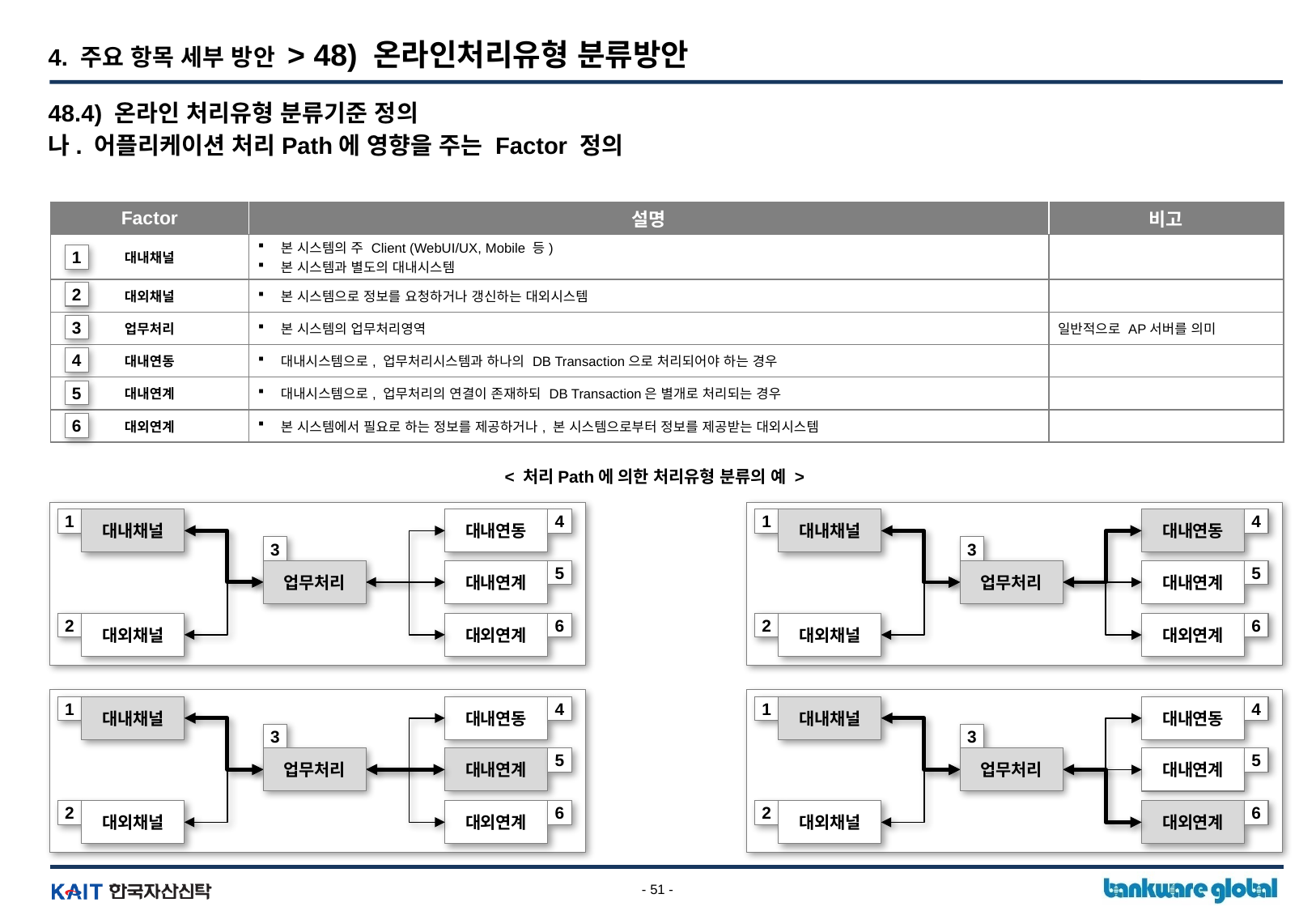

4. 주요 항목 세부 방안 > 48) 온라인처리유형 분류방안
48.4) 온라인 처리유형 분류기준 정의
나. 어플리케이션 처리Path에 영향을 주는 Factor 정의
| Factor | 설명 | 비고 |
| --- | --- | --- |
| 대내채널 | 본 시스템의 주 Client (WebUI/UX, Mobile 등) 본 시스템과 별도의 대내시스템 |  |
| 대외채널 | 본 시스템으로 정보를 요청하거나 갱신하는 대외시스템 |  |
| 업무처리 | 본 시스템의 업무처리영역 | 일반적으로 AP서버를 의미 |
| 대내연동 | 대내시스템으로, 업무처리시스템과 하나의 DB Transaction으로 처리되어야 하는 경우 |  |
| 대내연계 | 대내시스템으로, 업무처리의 연결이 존재하되 DB Transaction은 별개로 처리되는 경우 |  |
| 대외연계 | 본 시스템에서 필요로 하는 정보를 제공하거나, 본 시스템으로부터 정보를 제공받는 대외시스템 |  |
1
2
3
4
5
6
< 처리Path에 의한 처리유형 분류의 예 >

1
대내채널
대내연동
4
1
대내채널
대내연동
4
3
3
업무처리
5
업무처리
5
대내연계
대내연계
2
대외채널
대외연계
6
2
대외채널
대외연계
6

1
대내채널
대내연동
4
1
대내채널
대내연동
4
3
3
업무처리
5
업무처리
5
대내연계
대내연계
2
대외채널
대외연계
6
2
대외채널
대외연계
6